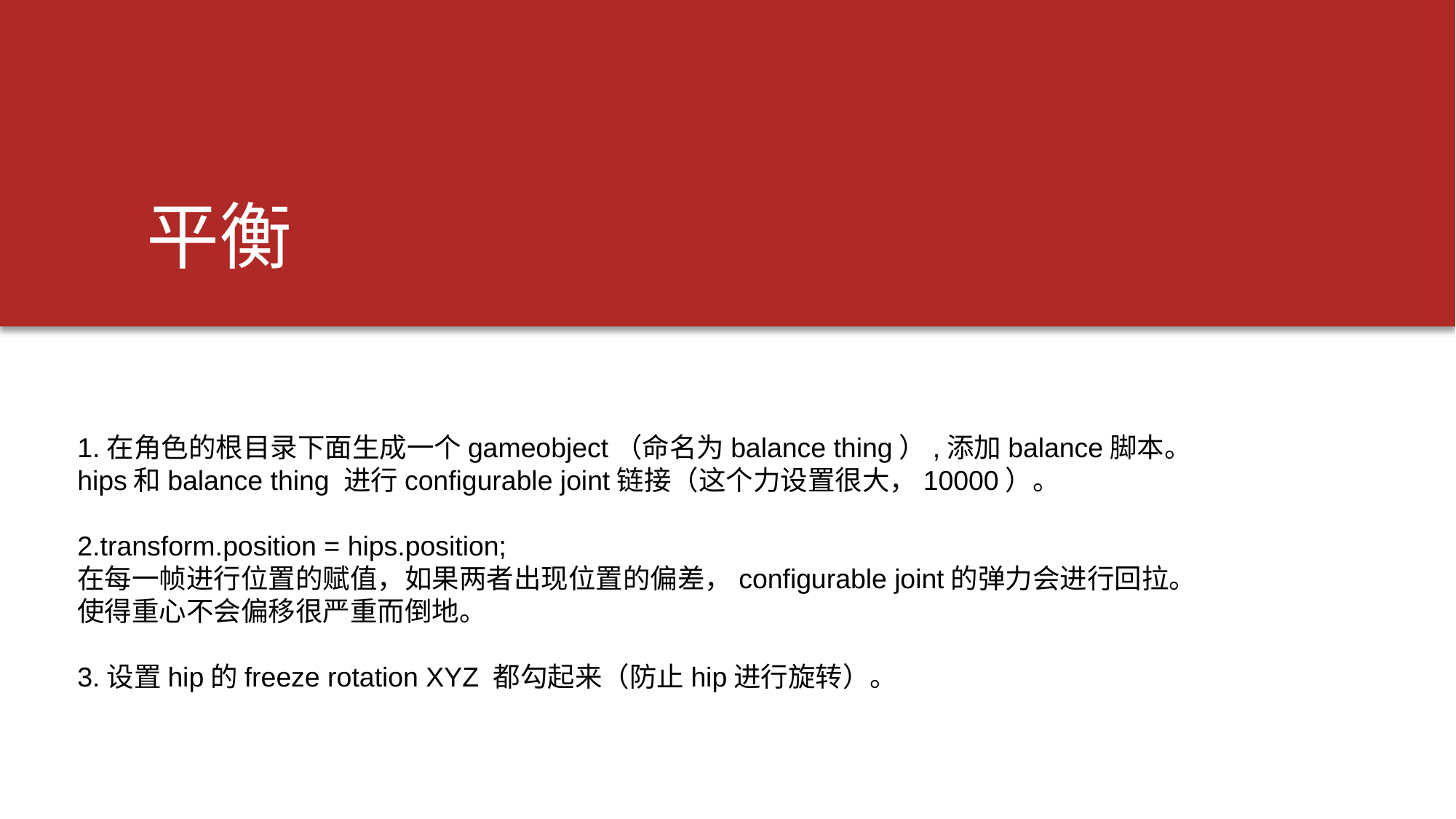

平衡
1.在角色的根目录下面生成一个gameobject（命名为balance thing）,添加balance脚本。hips和balance thing 进行configurable joint链接（这个力设置很大，10000）。

2.transform.position = hips.position;
在每一帧进行位置的赋值，如果两者出现位置的偏差，configurable joint的弹力会进行回拉。使得重心不会偏移很严重而倒地。

3.设置hip的freeze rotation XYZ 都勾起来（防止hip进行旋转）。